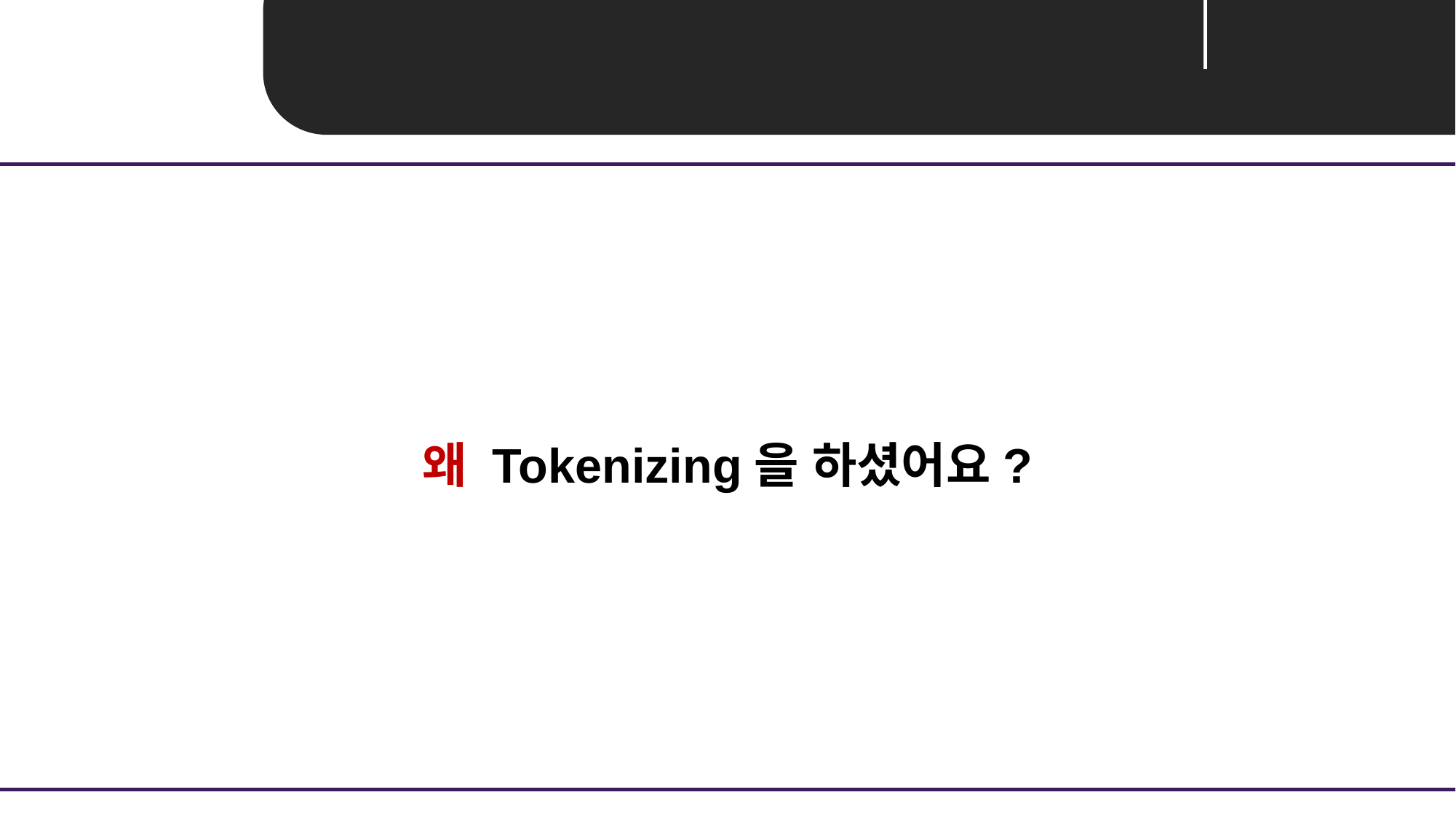

Unit  04 ㅣ  Embedding
왜 Tokenizing을 하셨어요?